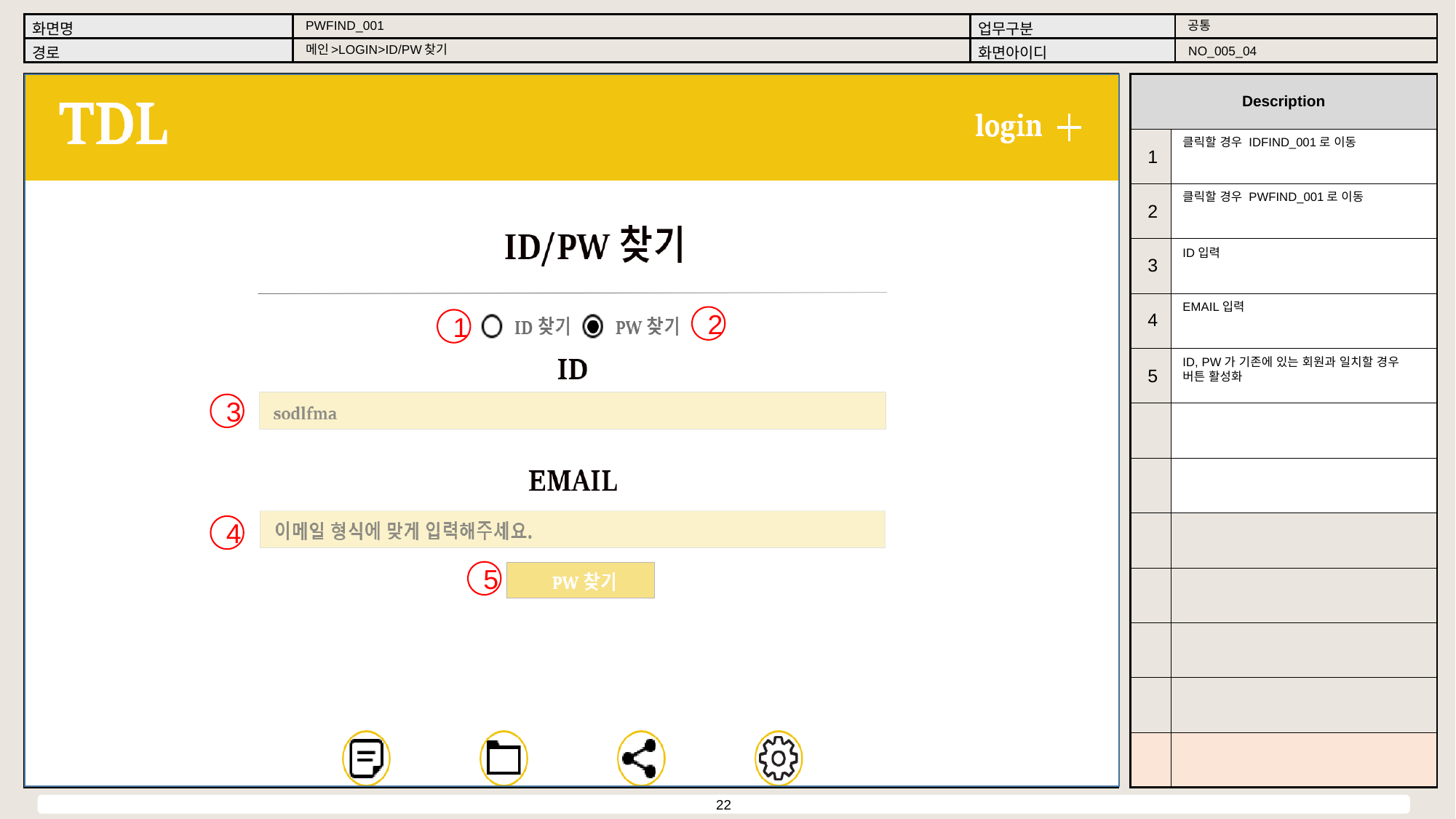

공통
PWFIND_001
메인>LOGIN>ID/PW찾기
NO_005_04

클릭할 경우 IDFIND_001로 이동
1
클릭할 경우 PWFIND_001로 이동
2
ID입력
3
EMAIL입력
4
2
1
ID, PW가 기존에 있는 회원과 일치할 경우 버튼 활성화
5
3
4
5